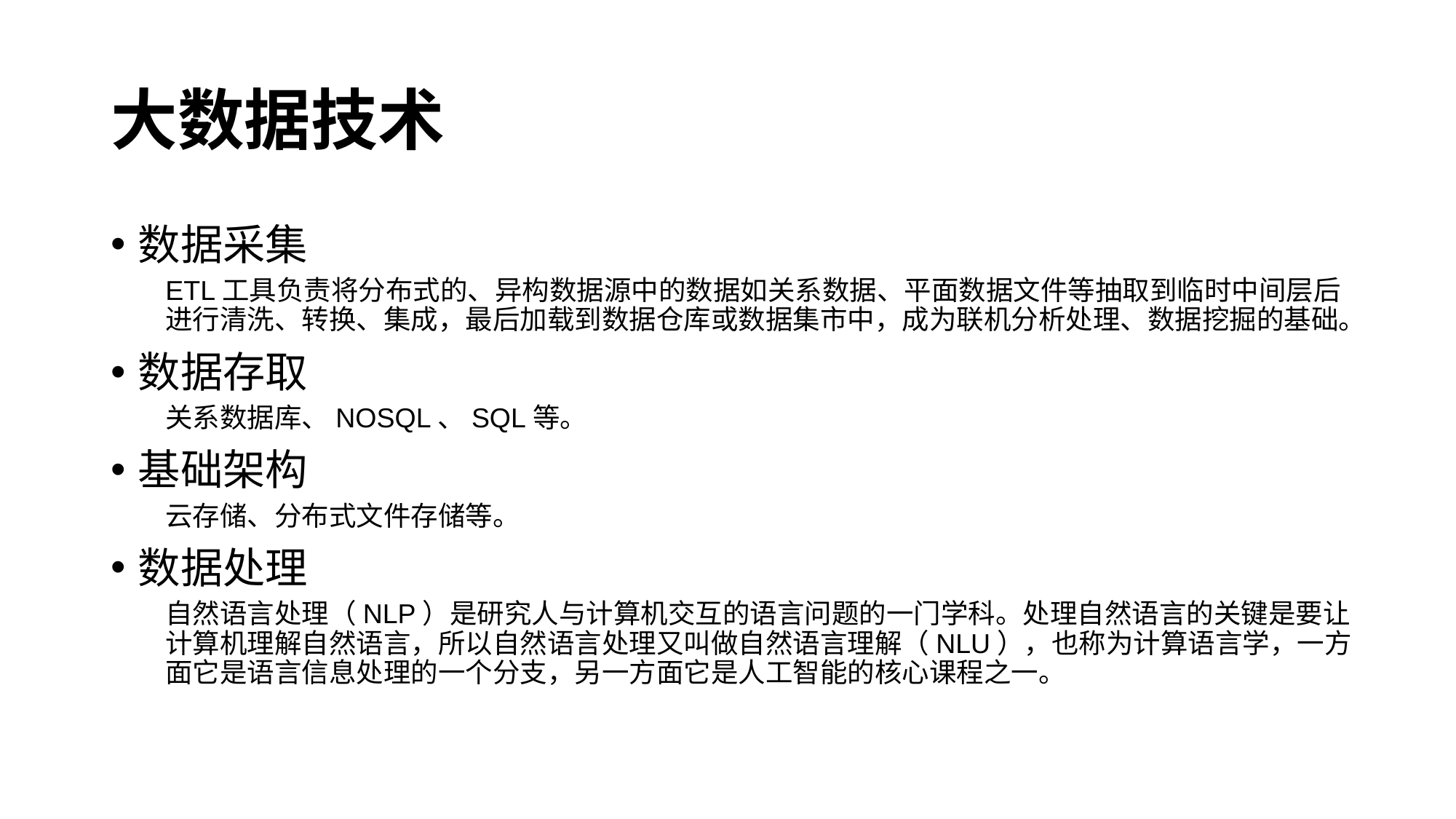

# 大数据技术
数据采集
ETL工具负责将分布式的、异构数据源中的数据如关系数据、平面数据文件等抽取到临时中间层后进行清洗、转换、集成，最后加载到数据仓库或数据集市中，成为联机分析处理、数据挖掘的基础。
数据存取
关系数据库、NOSQL、SQL等。
基础架构
云存储、分布式文件存储等。
数据处理
自然语言处理（NLP）是研究人与计算机交互的语言问题的一门学科。处理自然语言的关键是要让计算机理解自然语言，所以自然语言处理又叫做自然语言理解（NLU），也称为计算语言学，一方面它是语言信息处理的一个分支，另一方面它是人工智能的核心课程之一。